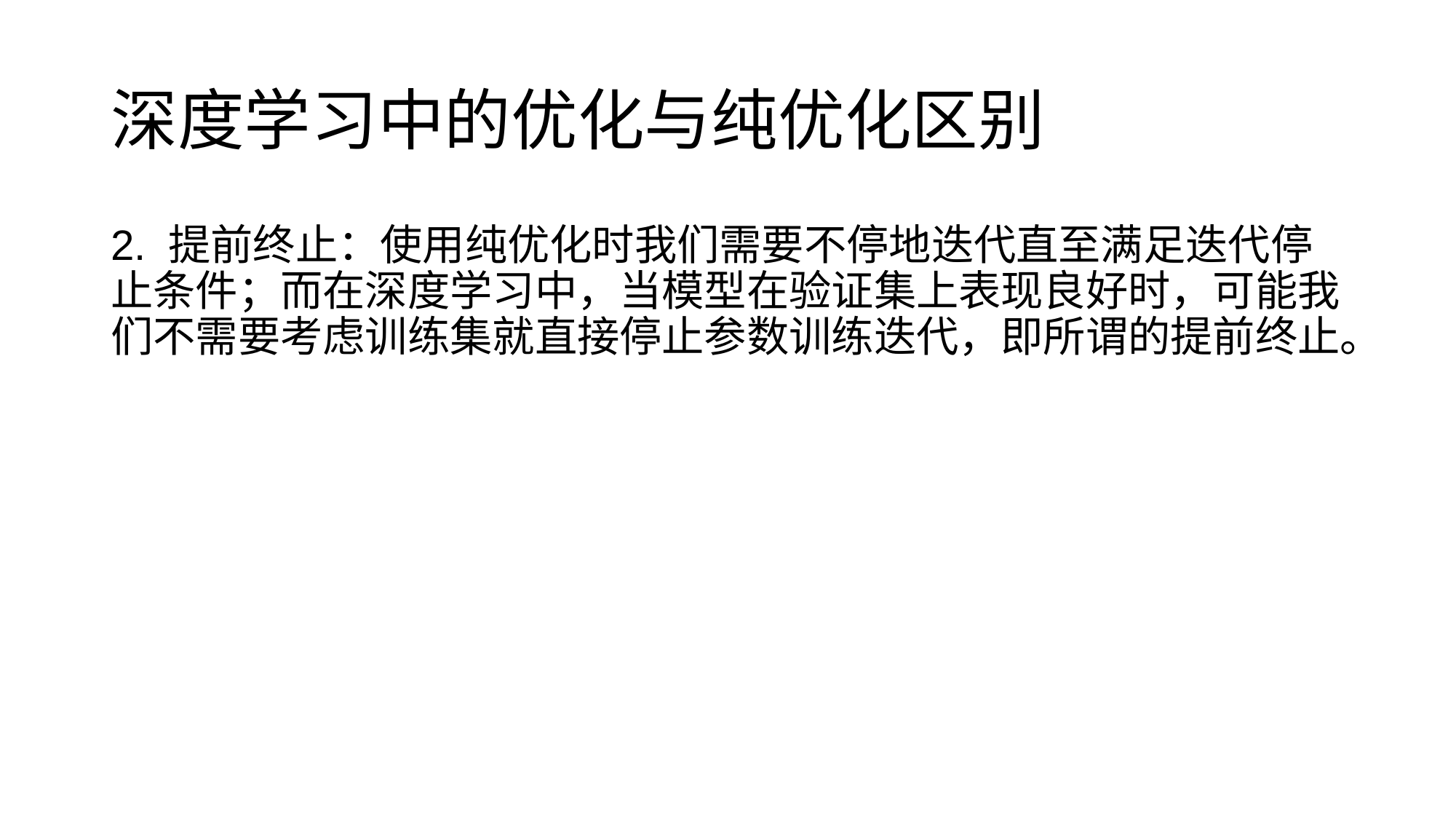

# 深度学习中的优化与纯优化区别
2. 提前终止：使用纯优化时我们需要不停地迭代直至满足迭代停止条件；而在深度学习中，当模型在验证集上表现良好时，可能我们不需要考虑训练集就直接停止参数训练迭代，即所谓的提前终止。